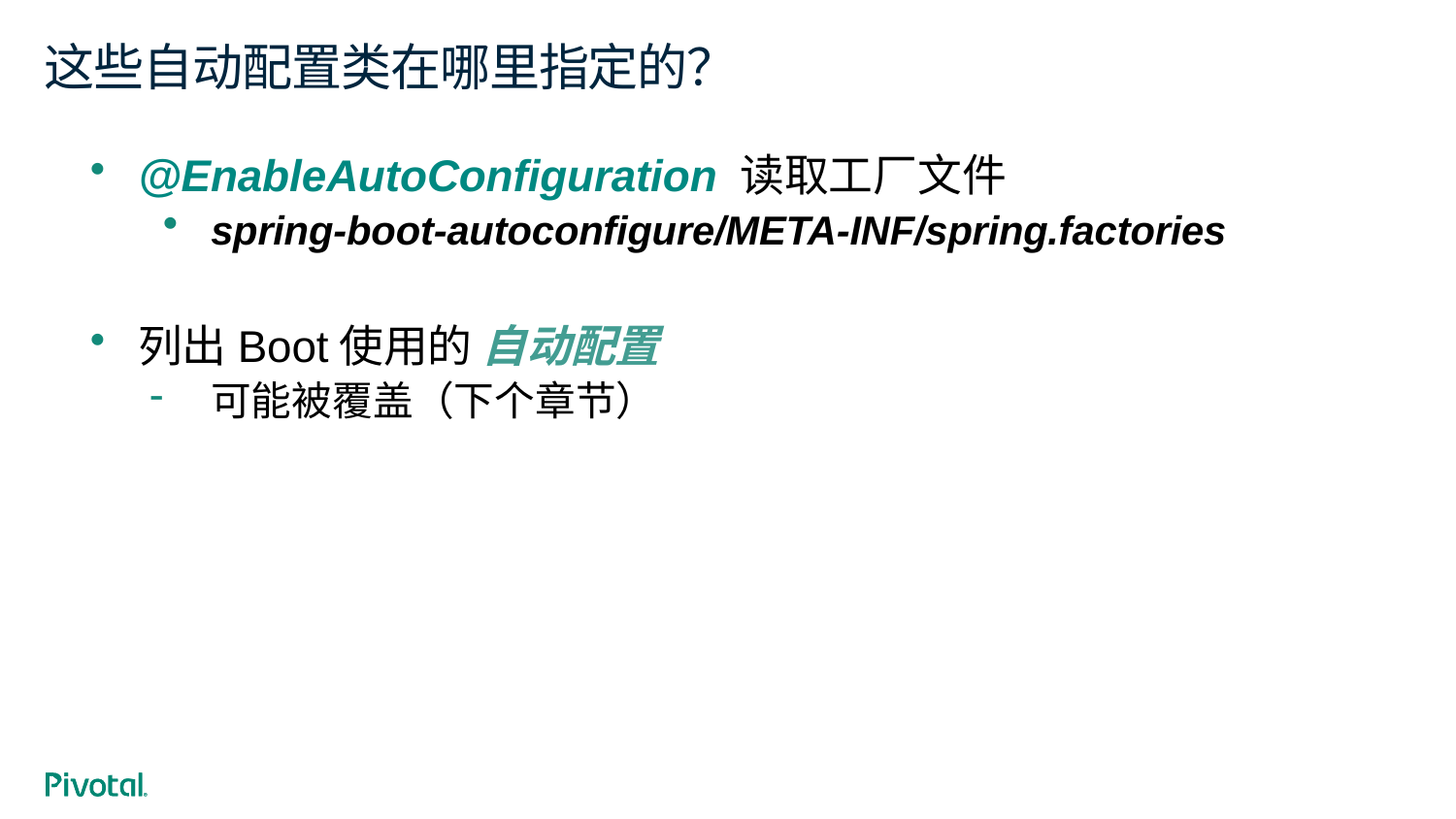

# 这些自动配置类在哪里指定的？
@EnableAutoConfiguration 读取工厂文件
spring-boot-autoconfigure/META-INF/spring.factories

列出Boot使用的 自动配置
可能被覆盖（下个章节）

15